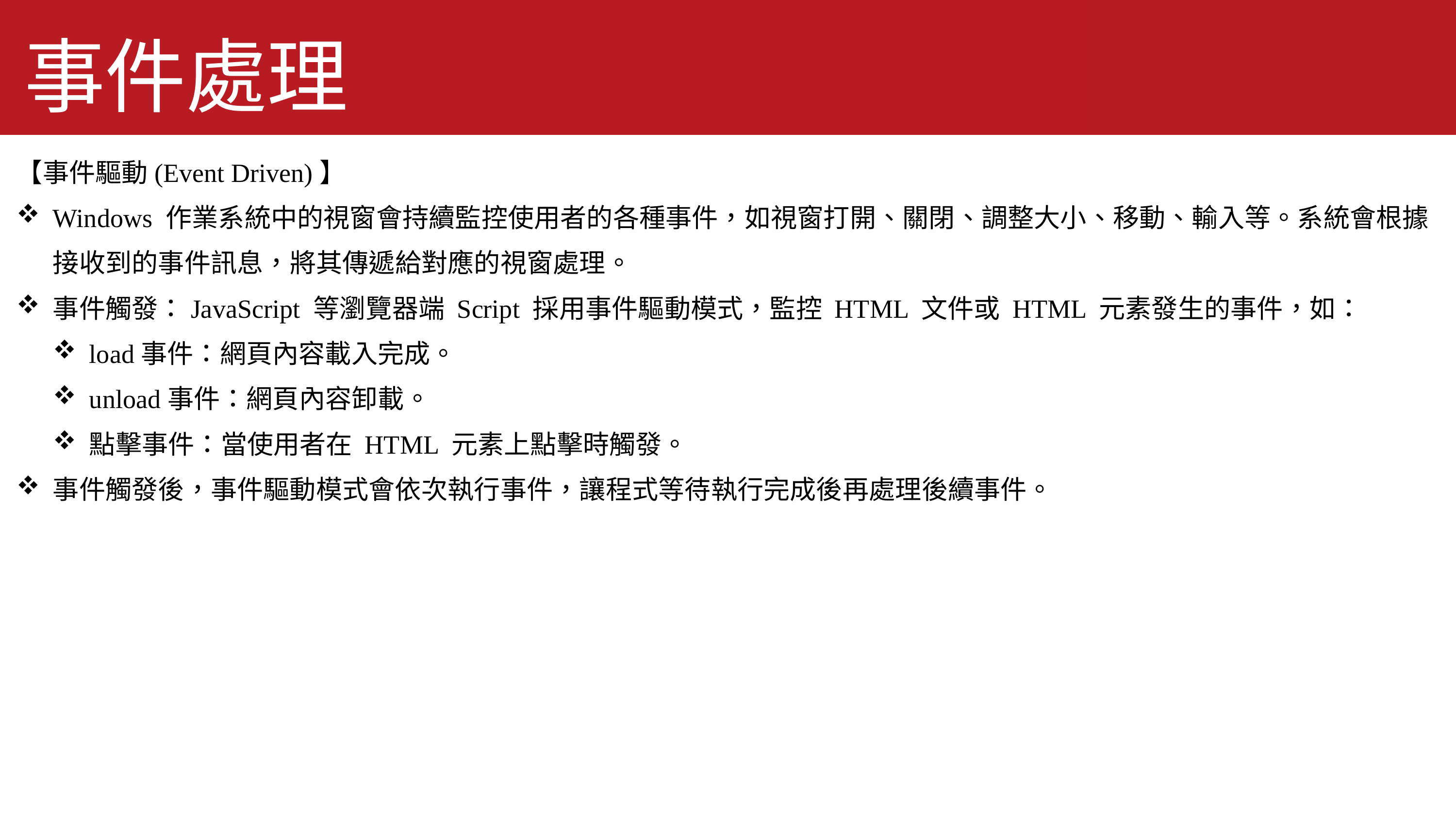

事件處理
【事件驅動(Event Driven)】
Windows 作業系統中的視窗會持續監控使用者的各種事件，如視窗打開、關閉、調整大小、移動、輸入等。系統會根據接收到的事件訊息，將其傳遞給對應的視窗處理。
事件觸發：JavaScript 等瀏覽器端 Script 採用事件驅動模式，監控 HTML 文件或 HTML 元素發生的事件，如：
load事件：網頁內容載入完成。
unload事件：網頁內容卸載。
點擊事件：當使用者在 HTML 元素上點擊時觸發。
事件觸發後，事件驅動模式會依次執行事件，讓程式等待執行完成後再處理後續事件。